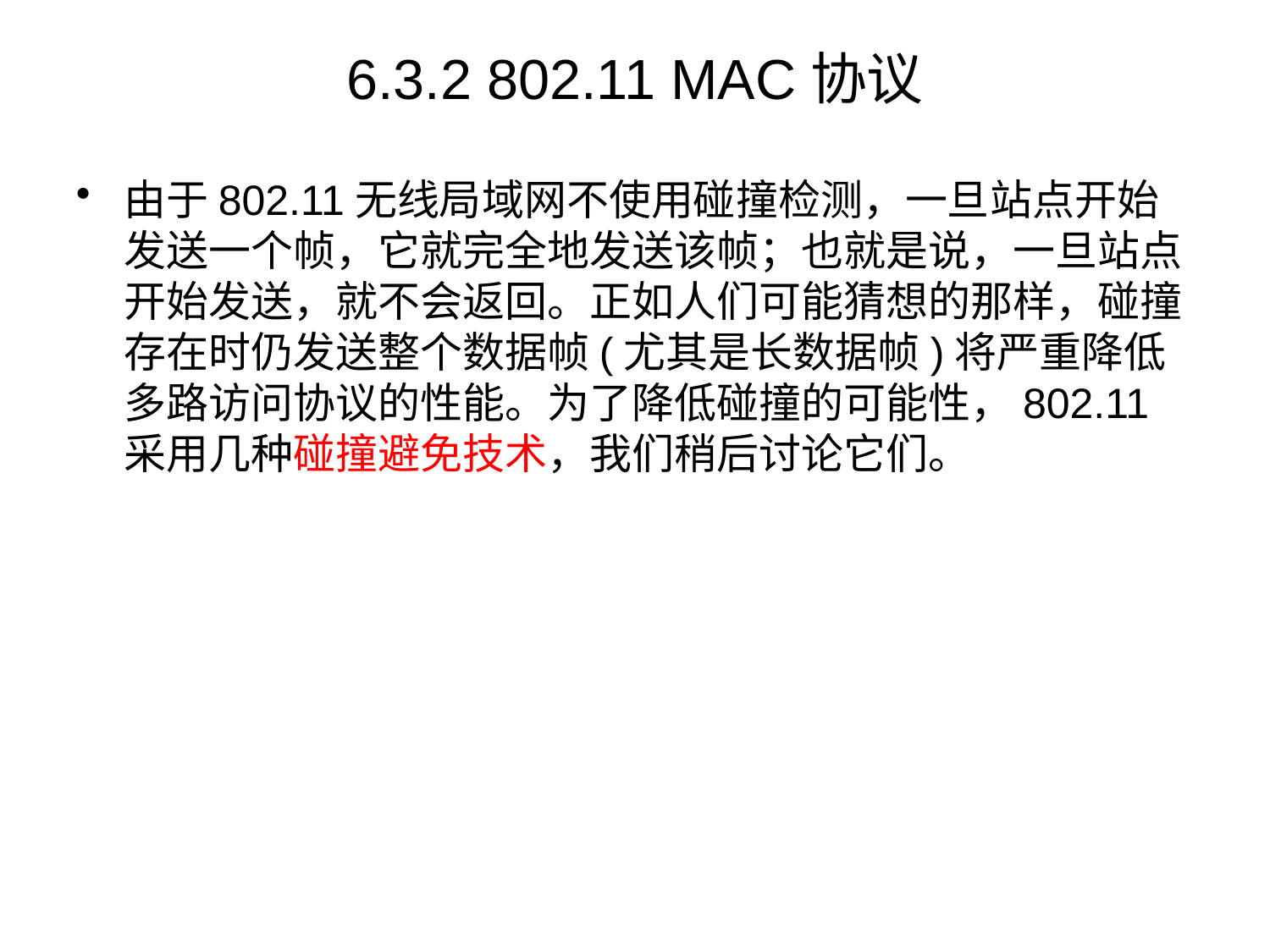

# 6.3.2 802.11 MAC协议
由于802.11无线局域网不使用碰撞检测，一旦站点开始发送一个帧，它就完全地发送该帧；也就是说，一旦站点开始发送，就不会返回。正如人们可能猜想的那样，碰撞存在时仍发送整个数据帧(尤其是长数据帧)将严重降低多路访问协议的性能。为了降低碰撞的可能性，802.11采用几种碰撞避免技术，我们稍后讨论它们。